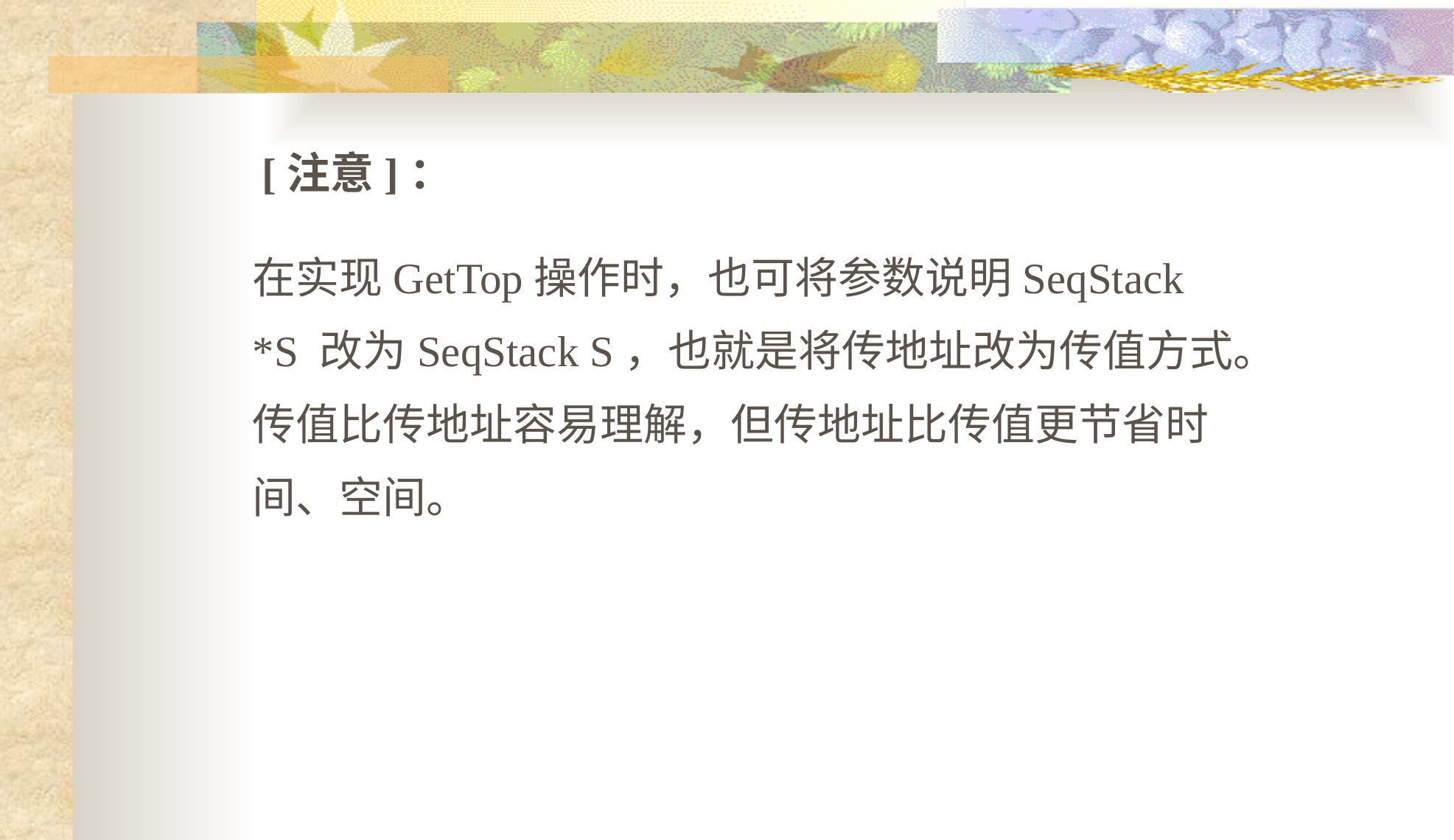

[注意]：
在实现GetTop操作时，也可将参数说明SeqStack *S 改为SeqStack S，也就是将传地址改为传值方式。传值比传地址容易理解，但传地址比传值更节省时间、空间。